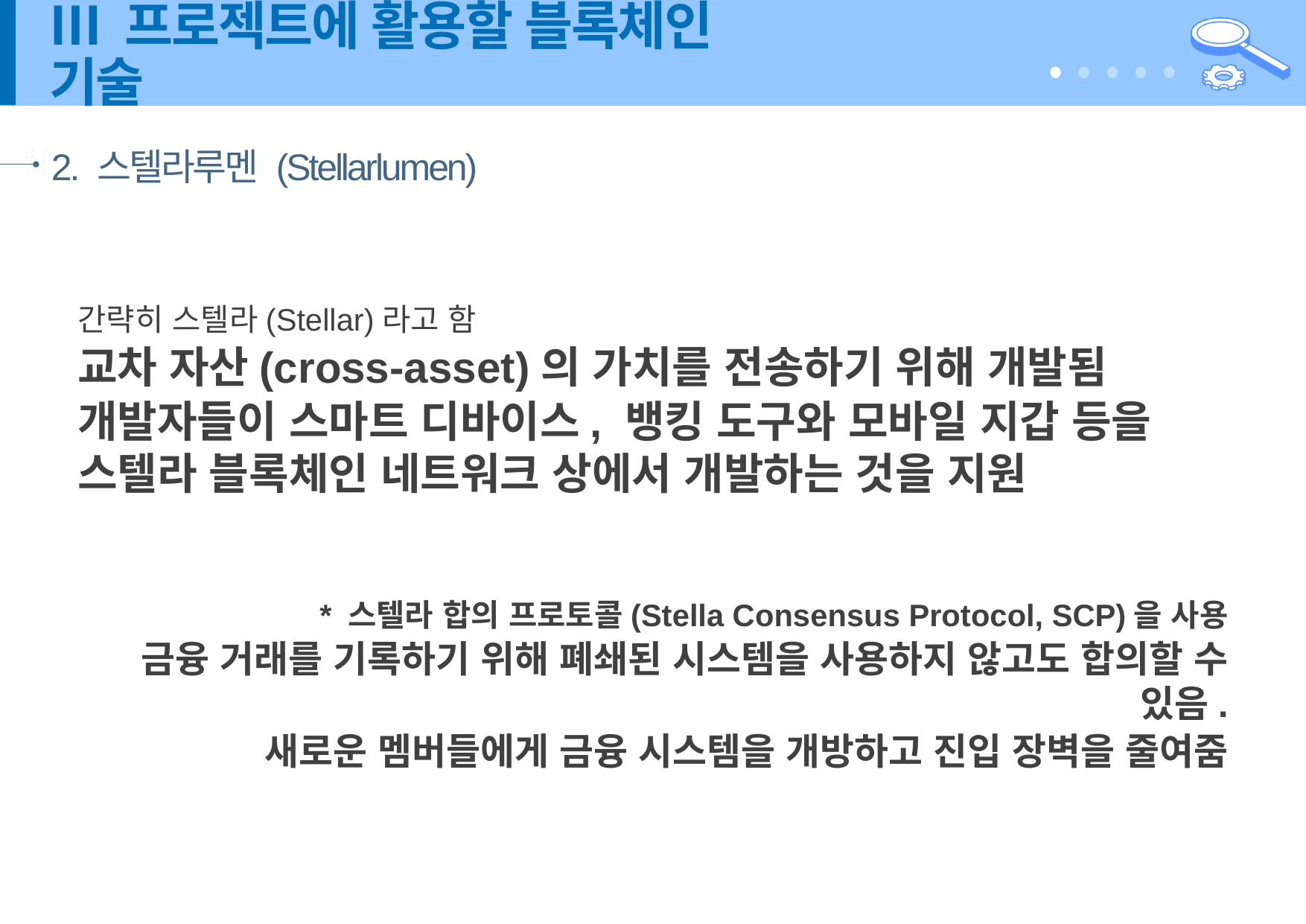

# Ⅲ 프로젝트에 활용할 블록체인 기술
2. 스텔라루멘 (Stellarlumen)
간략히 스텔라(Stellar)라고 함
교차 자산(cross-asset)의 가치를 전송하기 위해 개발됨
개발자들이 스마트 디바이스, 뱅킹 도구와 모바일 지갑 등을 스텔라 블록체인 네트워크 상에서 개발하는 것을 지원

* 스텔라 합의 프로토콜(Stella Consensus Protocol, SCP)을 사용
금융 거래를 기록하기 위해 폐쇄된 시스템을 사용하지 않고도 합의할 수 있음.
새로운 멤버들에게 금융 시스템을 개방하고 진입 장벽을 줄여줌